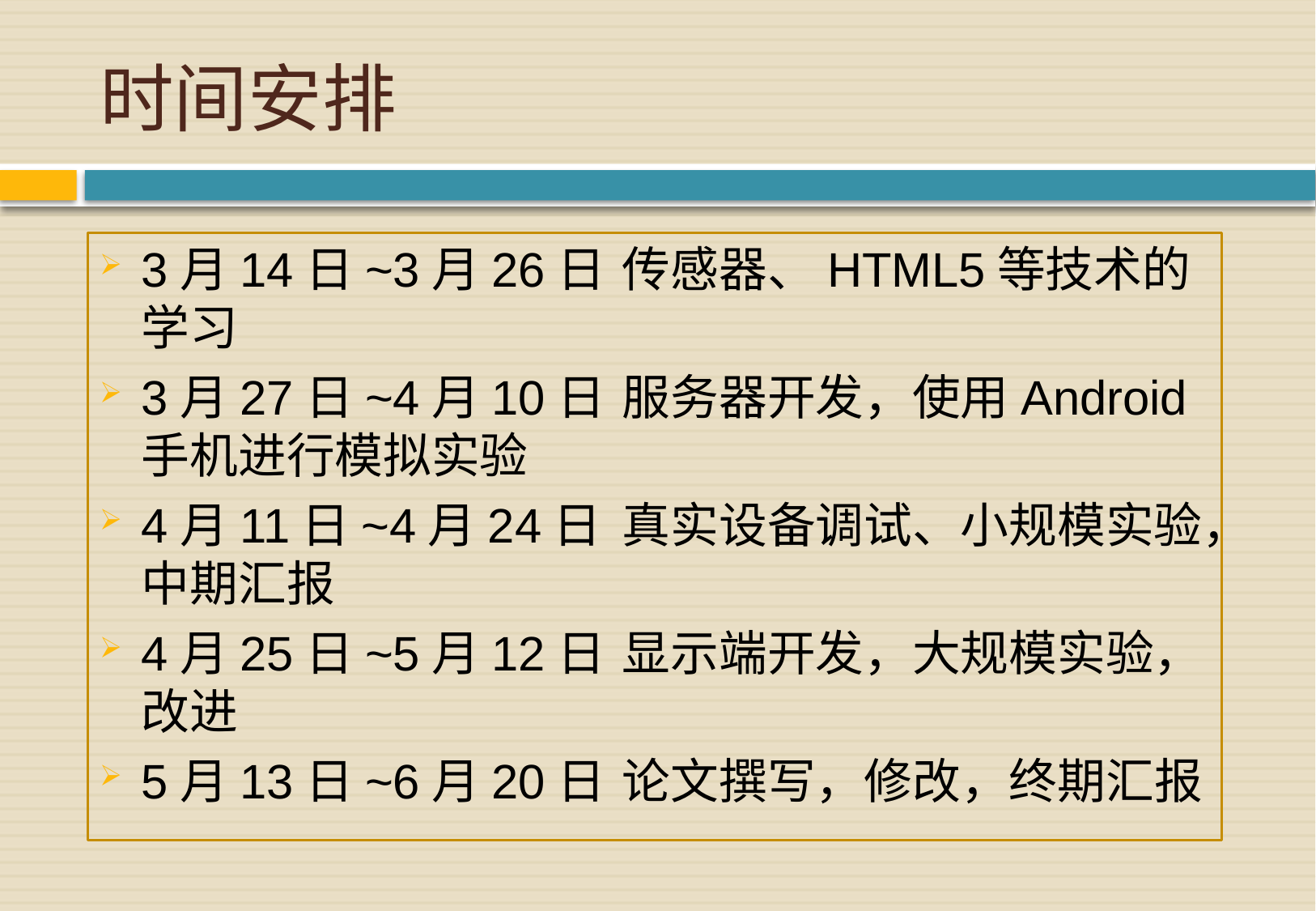

# 时间安排
3月14日~3月26日	传感器、HTML5等技术的学习
3月27日~4月10日	服务器开发，使用Android手机进行模拟实验
4月11日~4月24日	真实设备调试、小规模实验，中期汇报
4月25日~5月12日	显示端开发，大规模实验，改进
5月13日~6月20日	论文撰写，修改，终期汇报